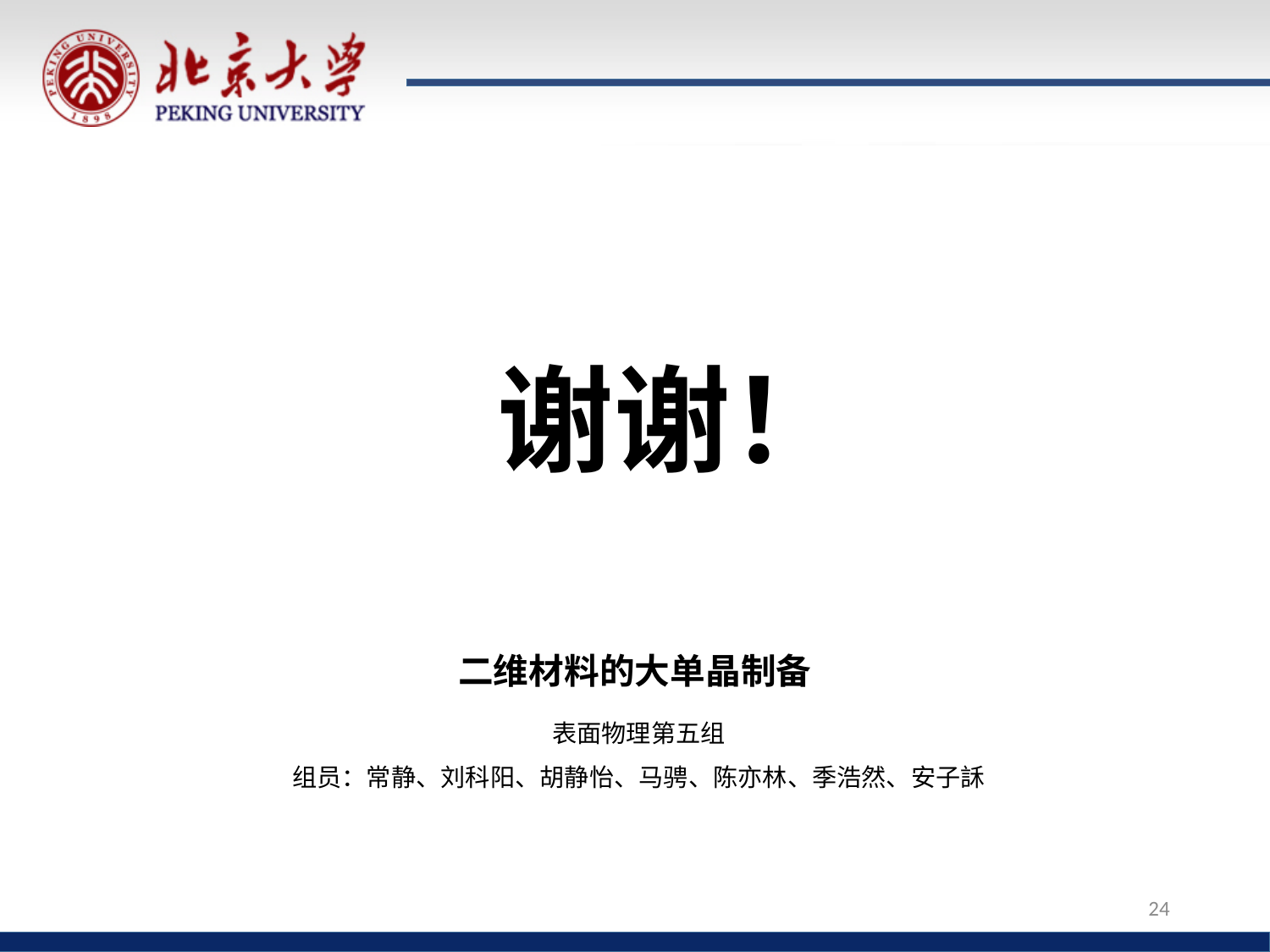

# 谢谢！
二维材料的大单晶制备
表面物理第五组
组员：常静、刘科阳、胡静怡、马骋、陈亦林、季浩然、安子訸
24